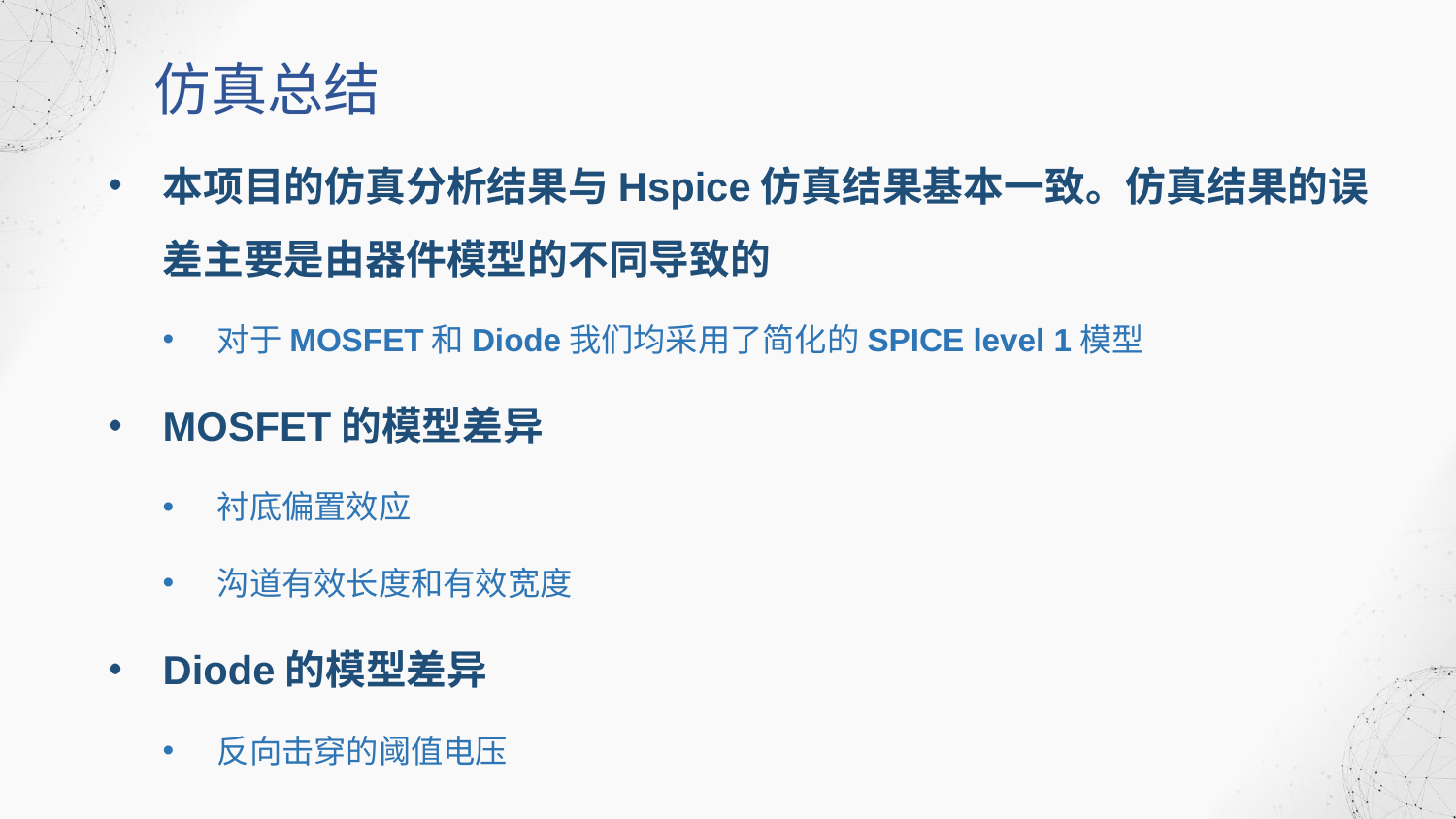

仿真总结
本项目的仿真分析结果与Hspice仿真结果基本一致。仿真结果的误差主要是由器件模型的不同导致的
对于MOSFET和Diode我们均采用了简化的SPICE level 1模型
MOSFET的模型差异
衬底偏置效应
沟道有效长度和有效宽度
Diode的模型差异
反向击穿的阈值电压